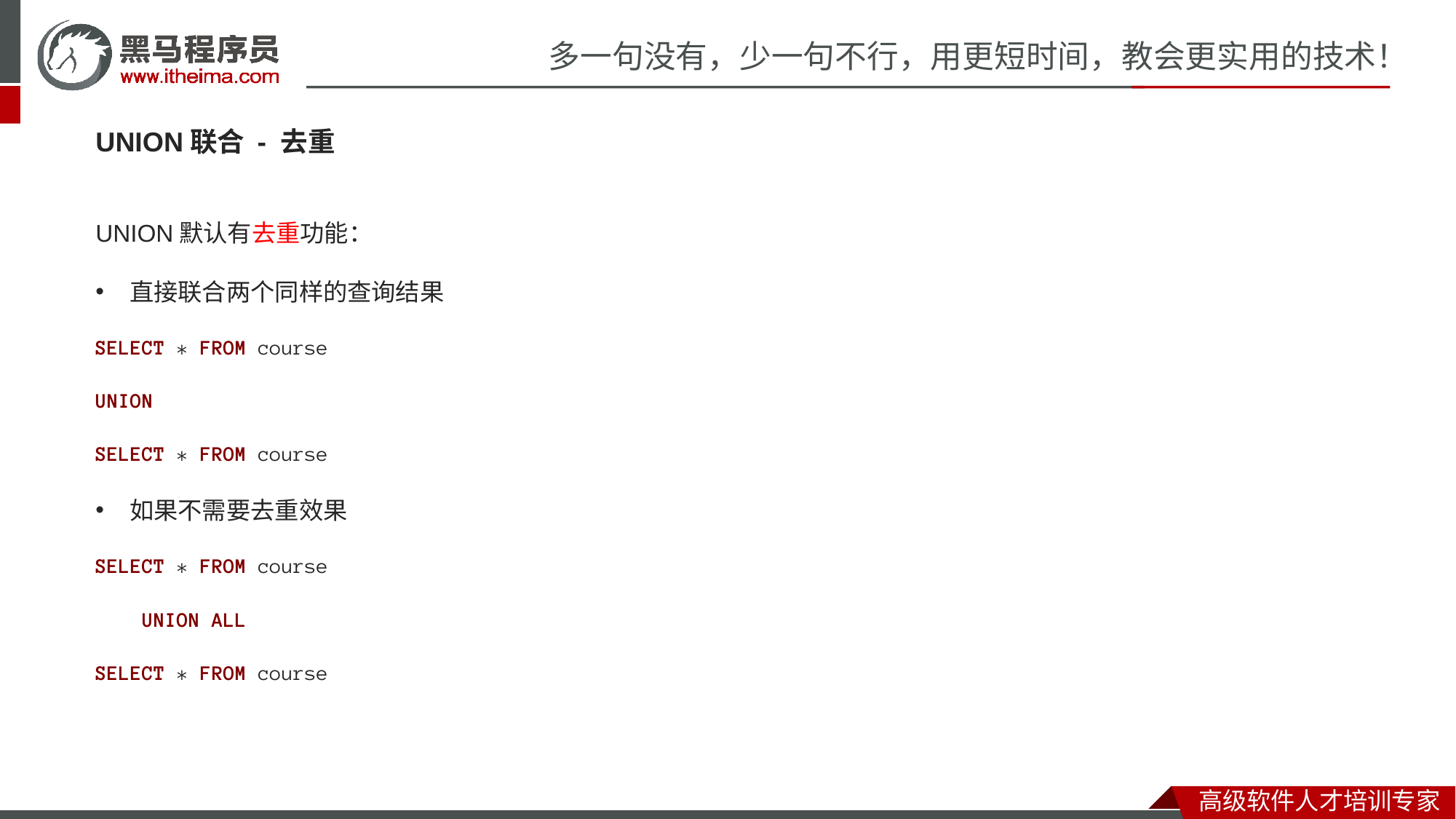

UNION联合 - 去重
UNION默认有去重功能：
直接联合两个同样的查询结果
SELECT * FROM course
UNION
SELECT * FROM course
如果不需要去重效果
SELECT * FROM course
    UNION ALL
SELECT * FROM course